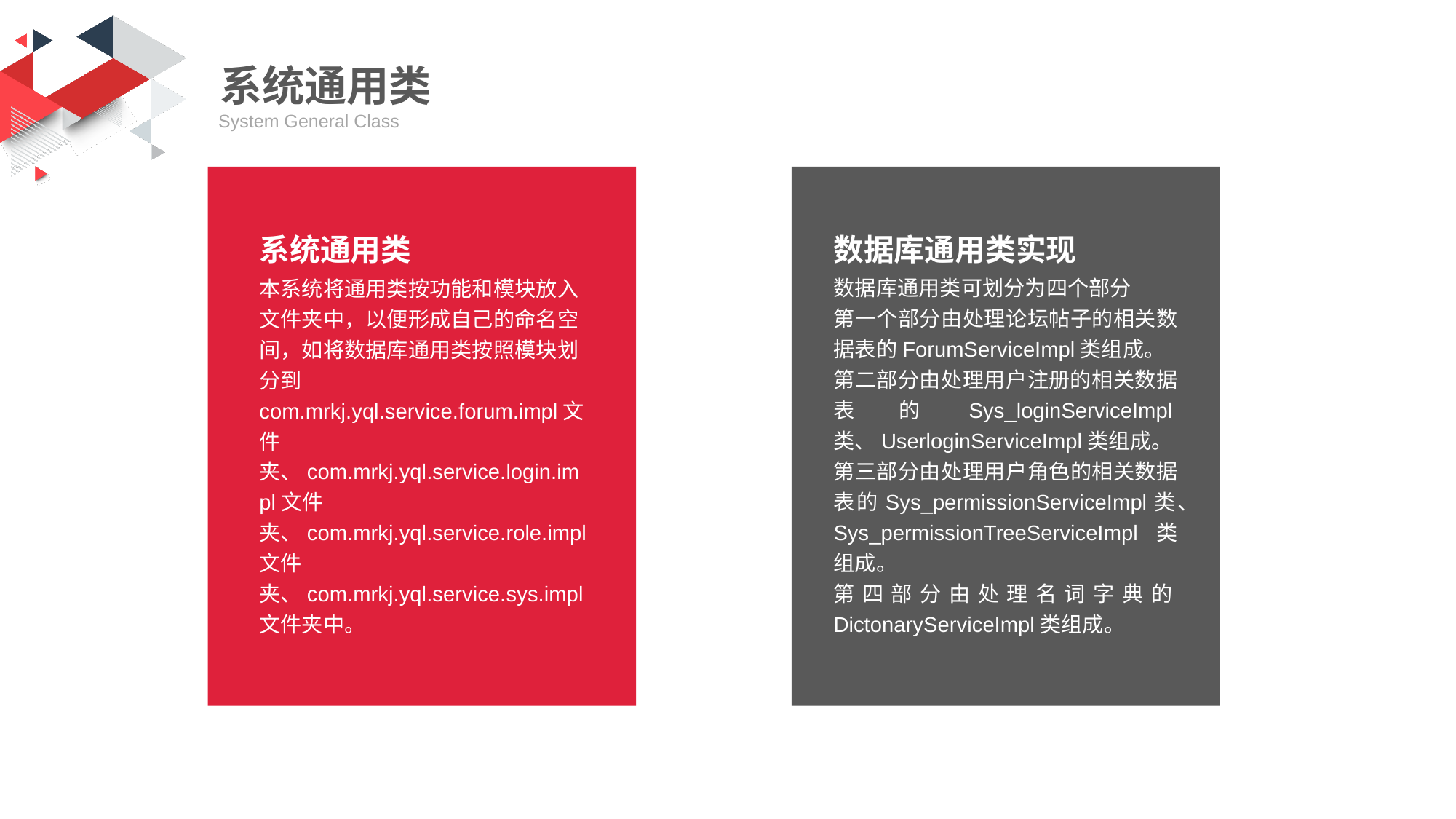

系统通用类
System General Class

数据库通用类实现
数据库通用类可划分为四个部分
第一个部分由处理论坛帖子的相关数据表的ForumServiceImpl类组成。
第二部分由处理用户注册的相关数据表的Sys_loginServiceImpl类、UserloginServiceImpl类组成。
第三部分由处理用户角色的相关数据表的Sys_permissionServiceImpl类、Sys_permissionTreeServiceImpl类组成。
第四部分由处理名词字典的DictonaryServiceImpl类组成。
系统通用类
本系统将通用类按功能和模块放入文件夹中，以便形成自己的命名空间，如将数据库通用类按照模块划分到com.mrkj.yql.service.forum.impl文件夹、com.mrkj.yql.service.login.impl文件夹、com.mrkj.yql.service.role.impl文件夹、com.mrkj.yql.service.sys.impl文件夹中。